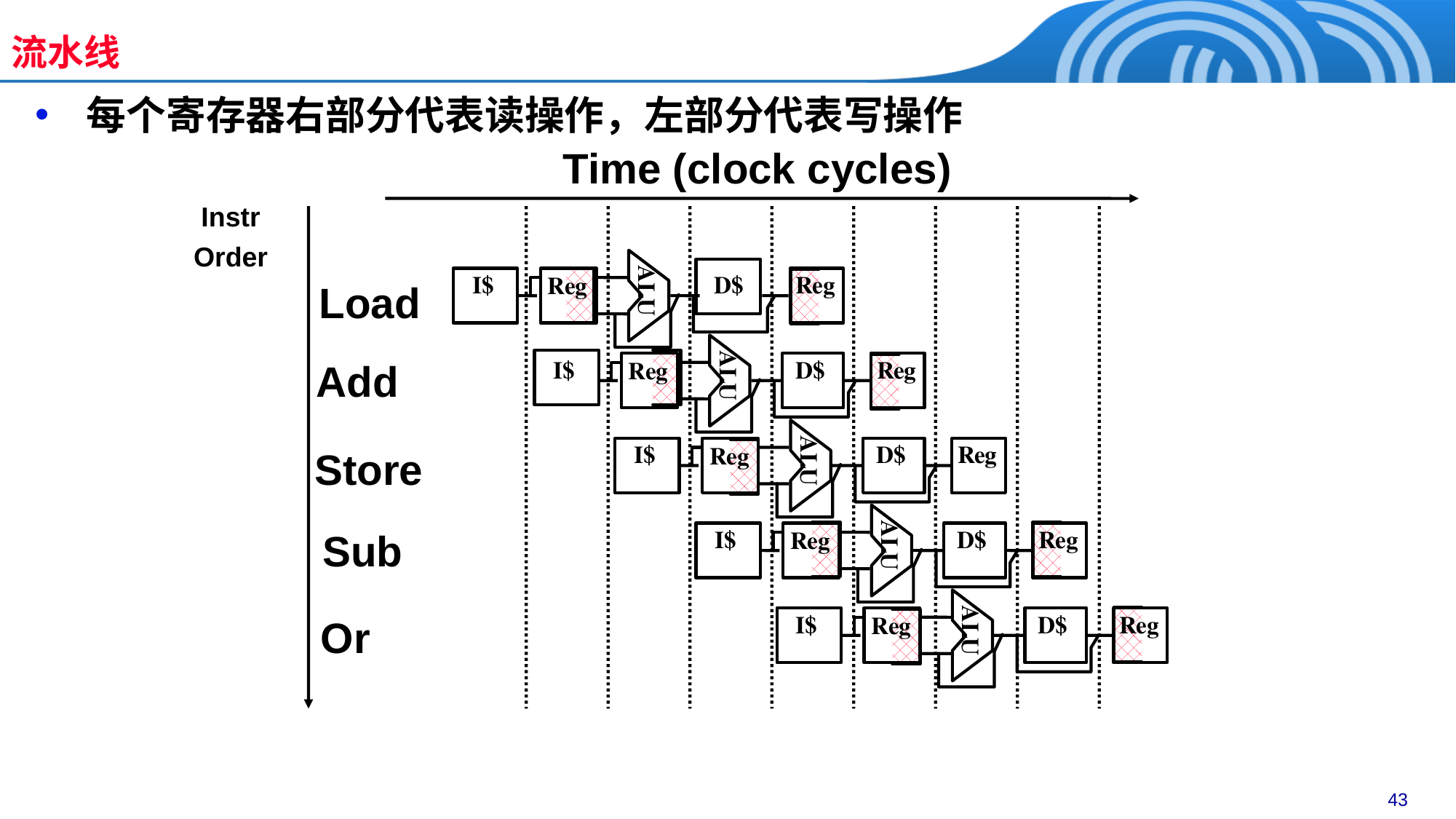

流水线
  每个寄存器右部分代表读操作，左部分代表写操作
Time (clock cycles)

Instr
Order

ALU

Reg

  I$

  D$

ALU

Reg

  I$

Reg

  I$

  I$

Reg

  D$

ALU

Reg

  I$
Load
Add
Store
Sub
Or

Reg

  D$

ALU

Reg

Reg

  D$

ALU

Reg

  D$

Reg